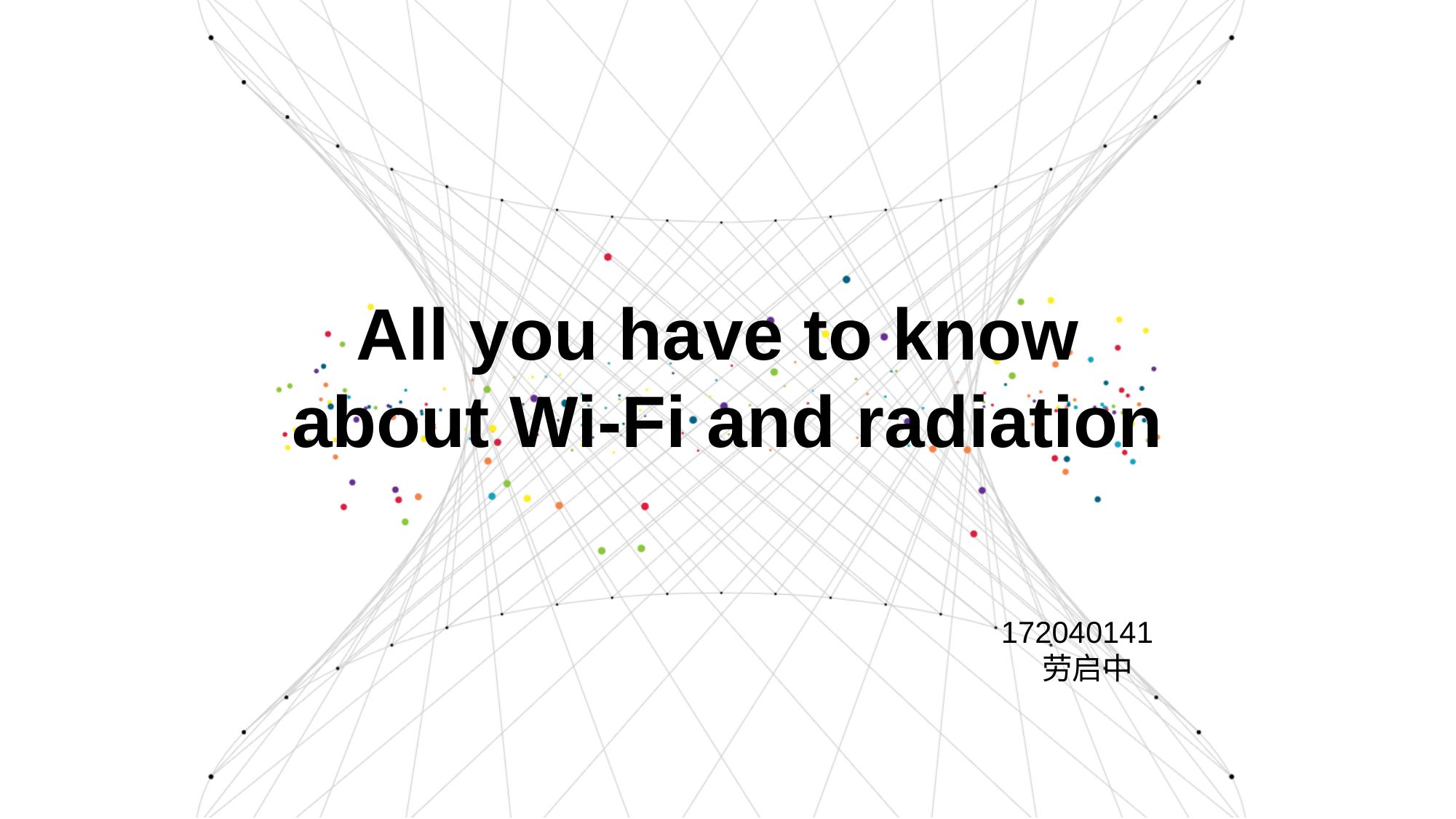

All you have to know
about Wi-Fi and radiation
172040141
     劳启中